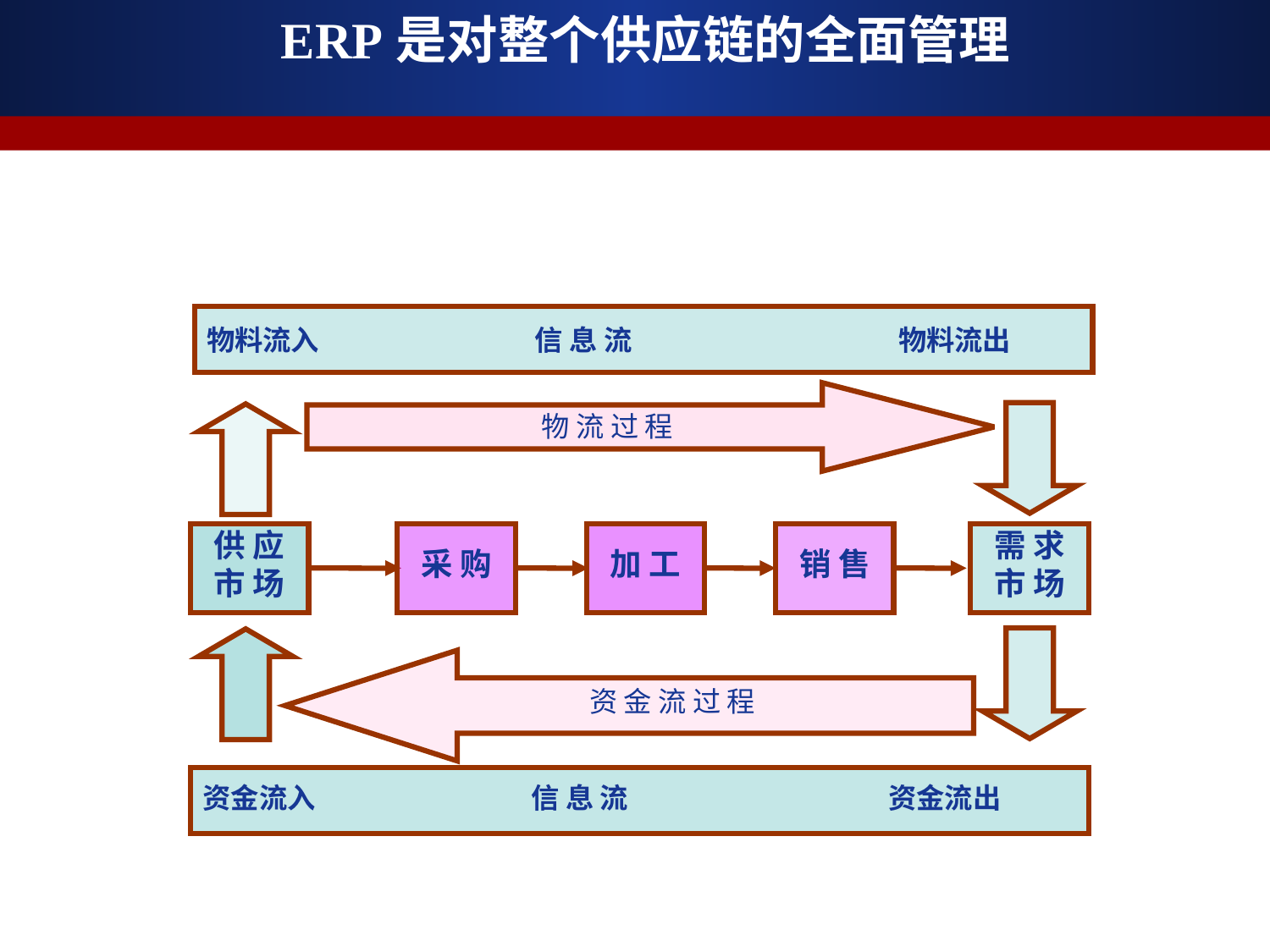

# ERP是对整个供应链的全面管理
物料流入                                  信 息 流                                          物料流出
物 流 过 程

供 应
市 场
采 购
加 工
销 售
需 求
市 场

资 金 流 过 程
资金流入                                  信 息 流                                         资金流出